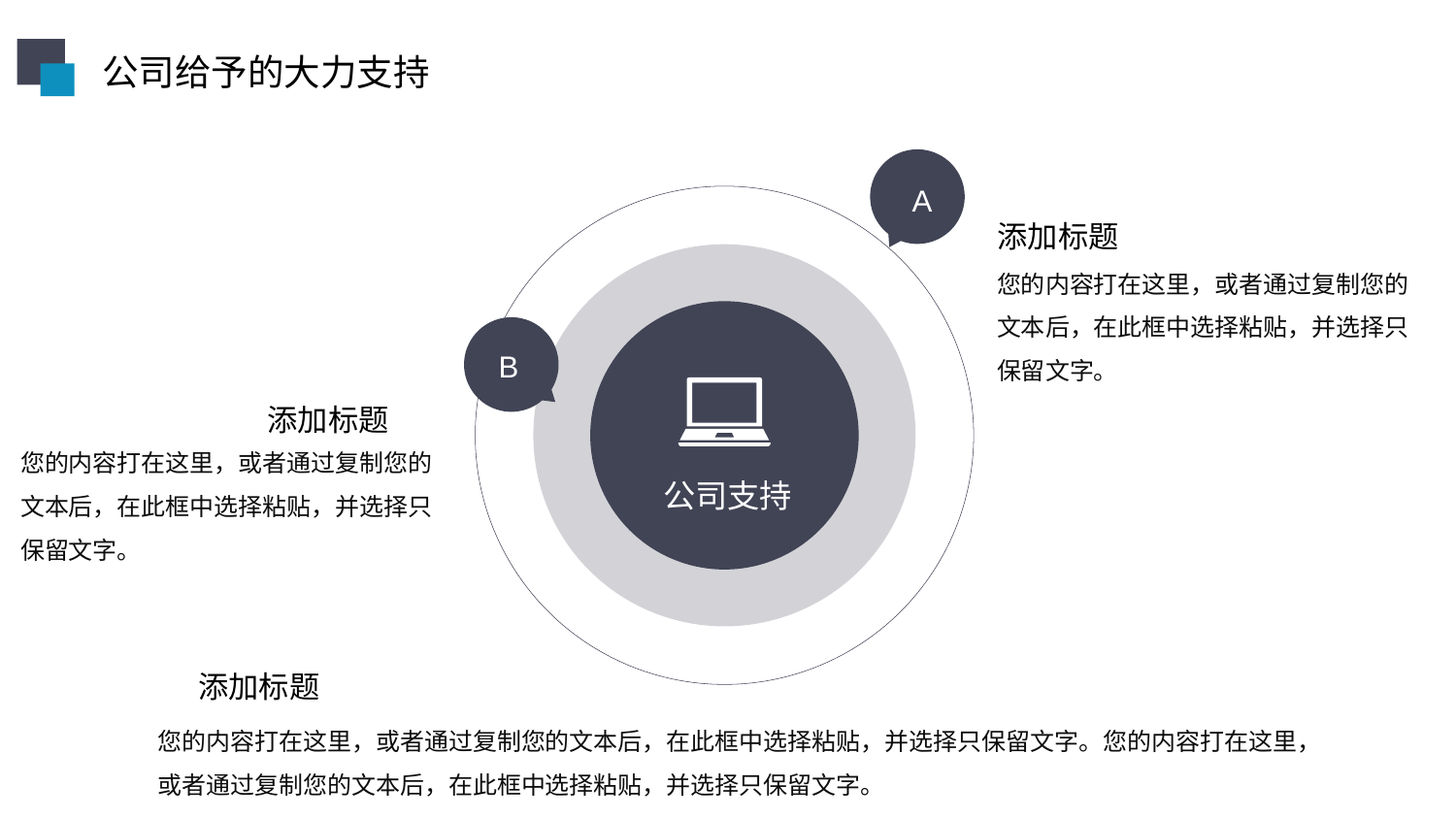

公司给予的大力支持

A

添加标题
您的内容打在这里，或者通过复制您的文本后，在此框中选择粘贴，并选择只保留文字。

公司支持

B
添加标题
您的内容打在这里，或者通过复制您的文本后，在此框中选择粘贴，并选择只保留文字。
添加标题
您的内容打在这里，或者通过复制您的文本后，在此框中选择粘贴，并选择只保留文字。您的内容打在这里，或者通过复制您的文本后，在此框中选择粘贴，并选择只保留文字。